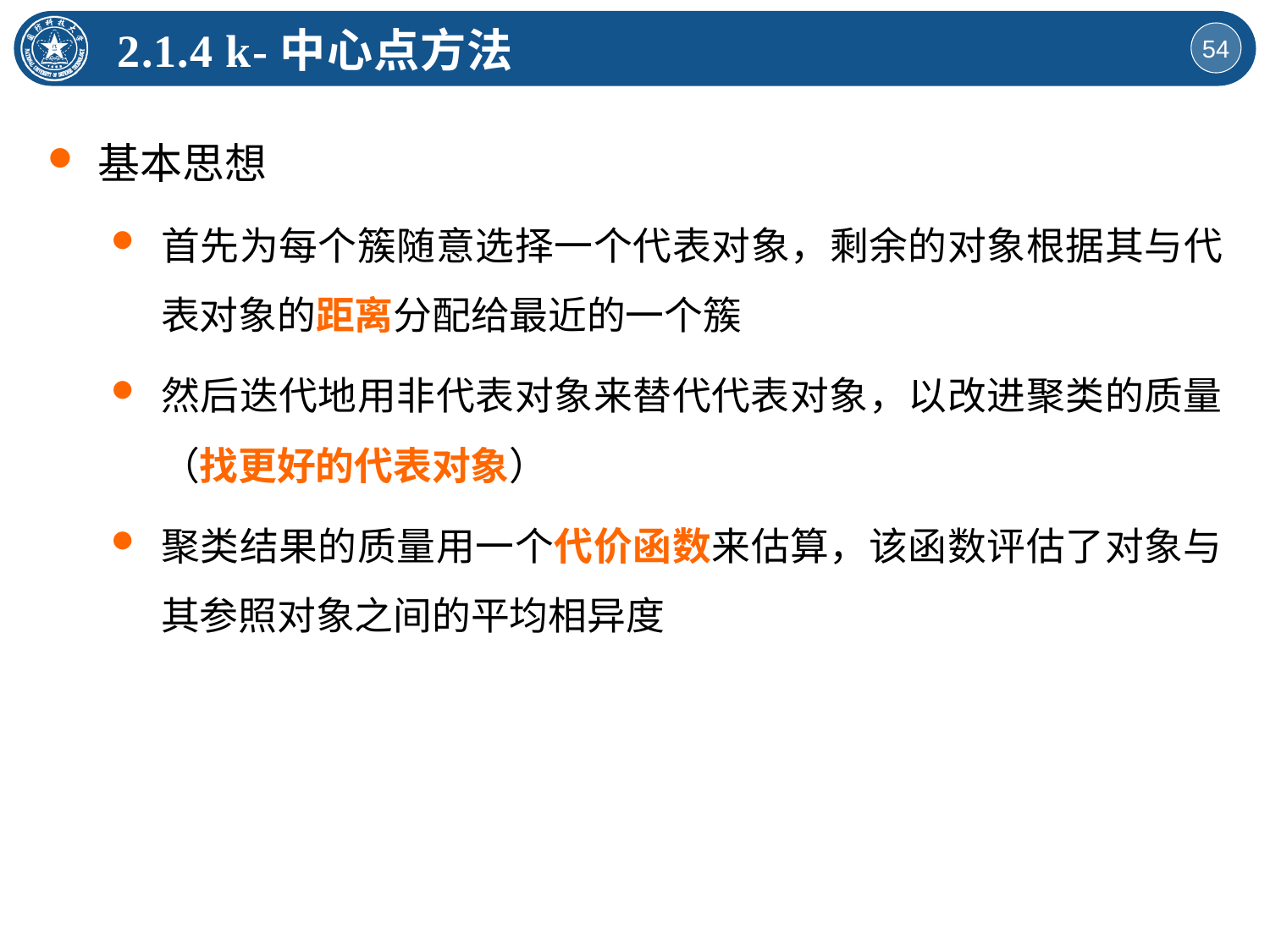

2.1.4 k-中心点方法
基本思想
首先为每个簇随意选择一个代表对象，剩余的对象根据其与代表对象的距离分配给最近的一个簇
然后迭代地用非代表对象来替代代表对象，以改进聚类的质量（找更好的代表对象）
聚类结果的质量用一个代价函数来估算，该函数评估了对象与其参照对象之间的平均相异度